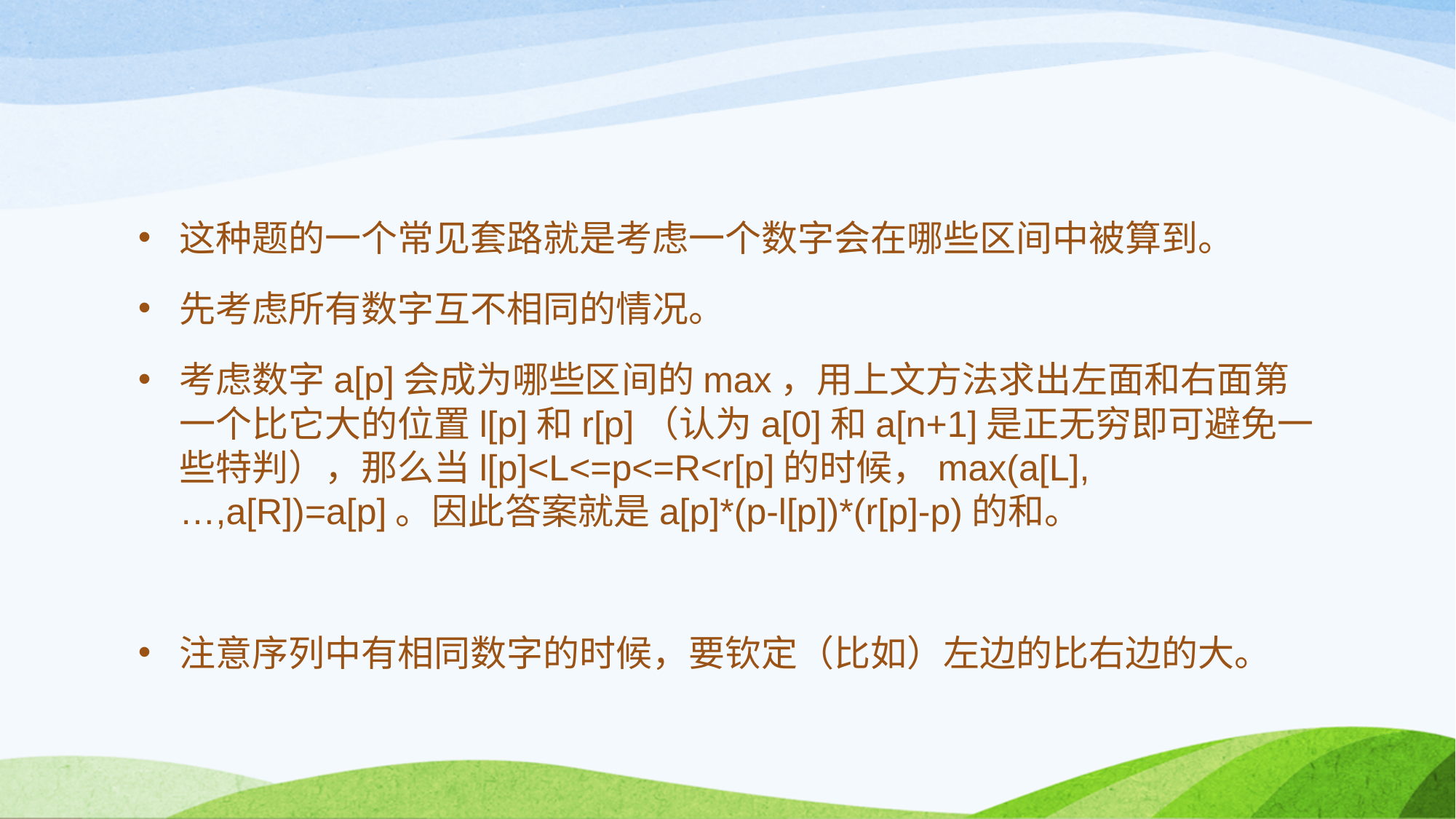

#
这种题的一个常见套路就是考虑一个数字会在哪些区间中被算到。
先考虑所有数字互不相同的情况。
考虑数字a[p]会成为哪些区间的max，用上文方法求出左面和右面第一个比它大的位置l[p]和r[p]（认为a[0]和a[n+1]是正无穷即可避免一些特判），那么当l[p]<L<=p<=R<r[p]的时候，max(a[L],…,a[R])=a[p]。因此答案就是a[p]*(p-l[p])*(r[p]-p)的和。

注意序列中有相同数字的时候，要钦定（比如）左边的比右边的大。